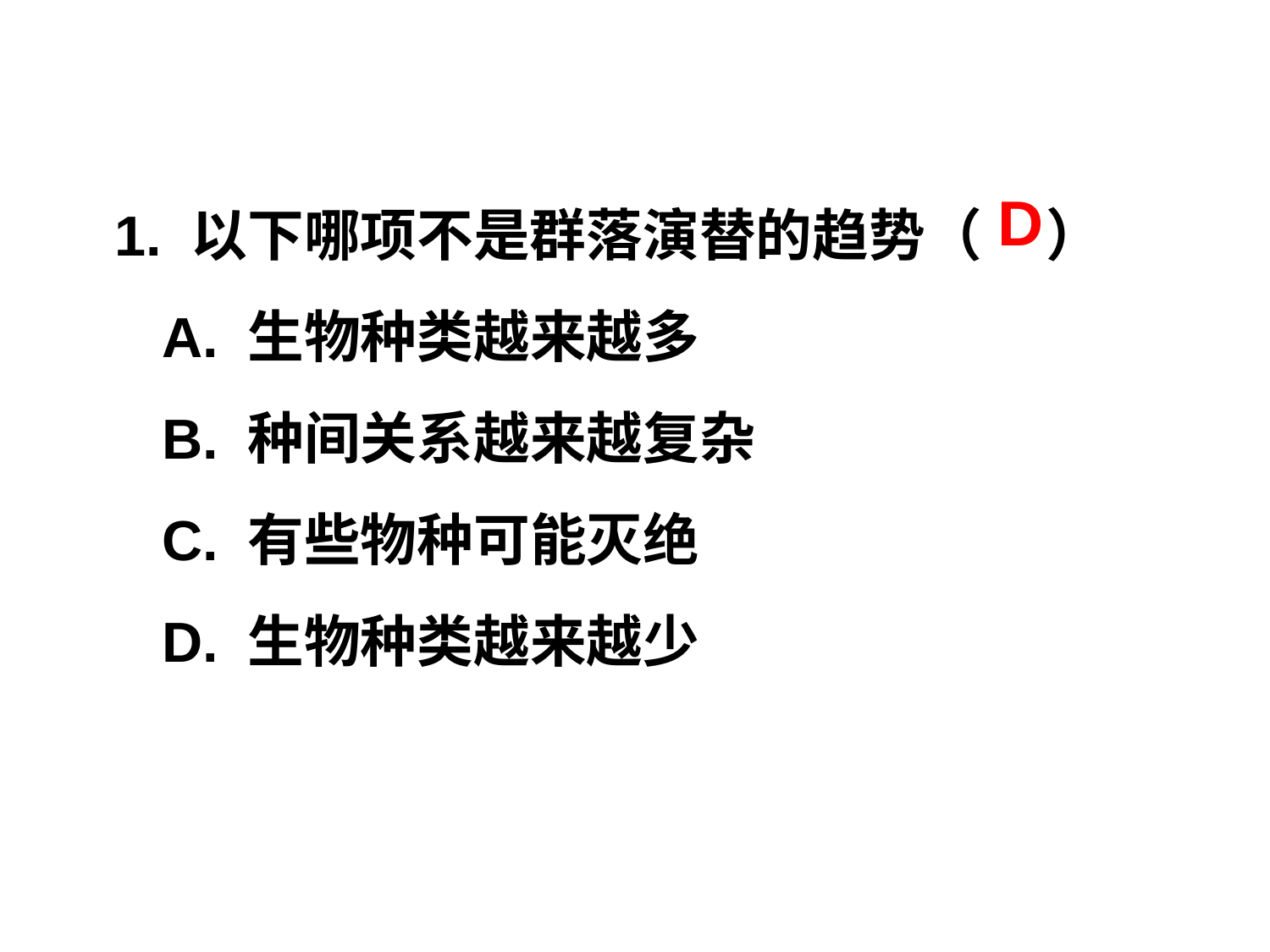

1. 以下哪项不是群落演替的趋势（     ）
   A. 生物种类越来越多
   B. 种间关系越来越复杂
   C. 有些物种可能灭绝
   D. 生物种类越来越少
D